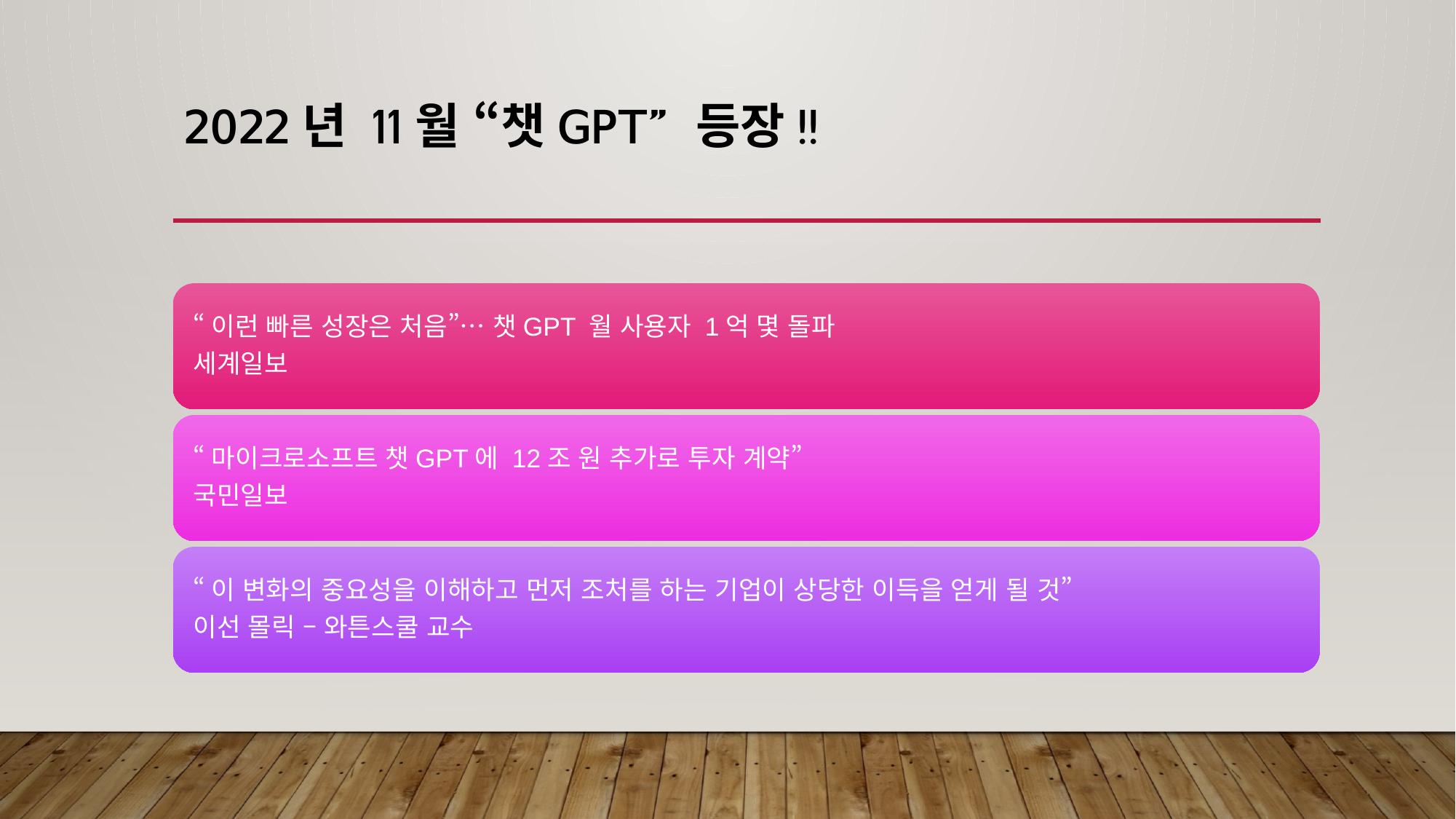

# 2022년 11월 “챗GPT” 등장!!
“이런 빠른 성장은 처음”… 챗GPT 월 사용자 1억 몇 돌파
세계일보
“마이크로소프트 챗GPT에 12조 원 추가로 투자 계약”
국민일보
“이 변화의 중요성을 이해하고 먼저 조처를 하는 기업이 상당한 이득을 얻게 될 것”
이선 몰릭 – 와튼스쿨 교수